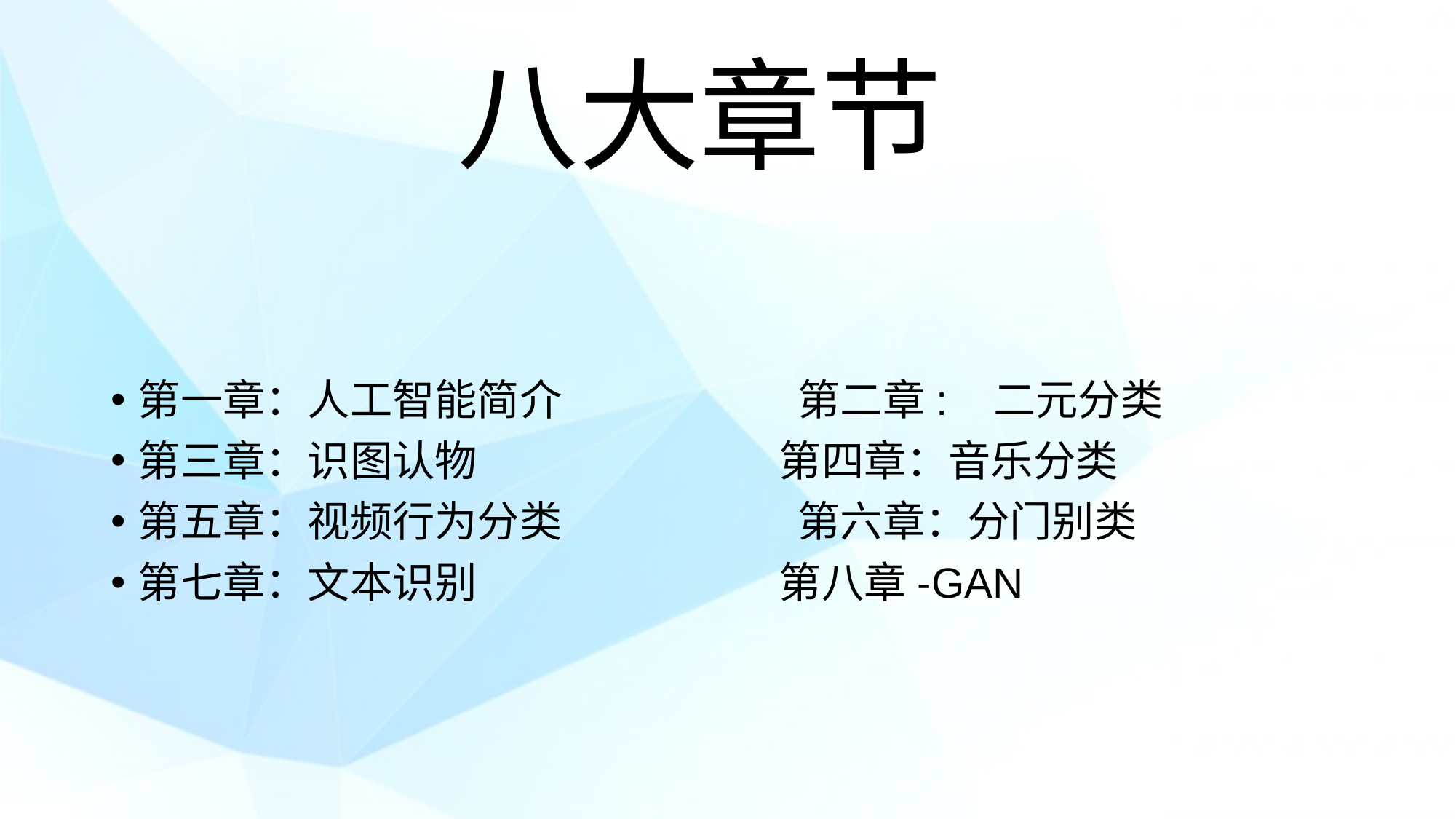

# 八大章节

第一章：人工智能简介                         第二章:   二元分类
第三章：识图认物                                第四章：音乐分类
第五章：视频行为分类                         第六章：分门别类
第七章：文本识别                                第八章-GAN